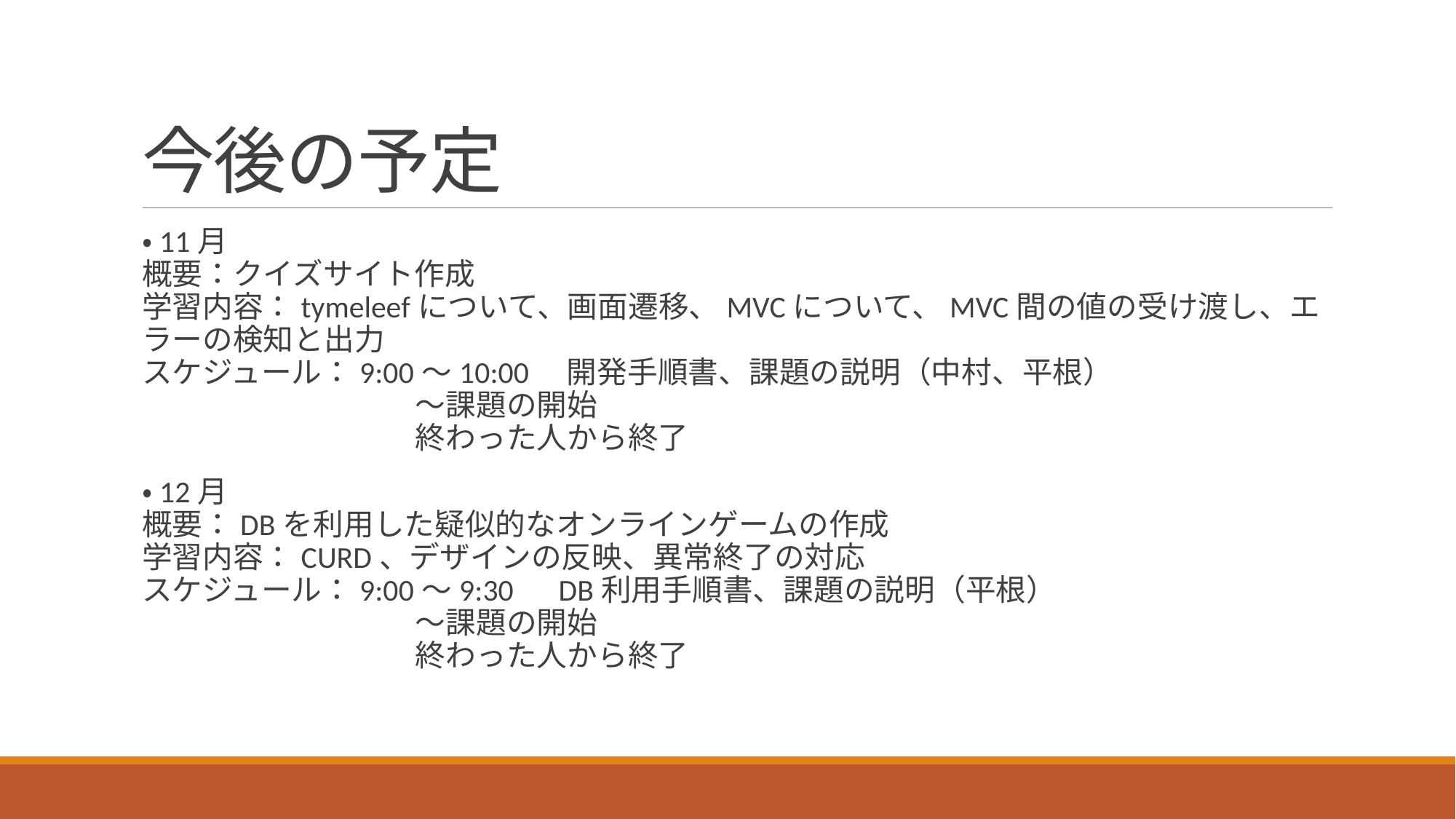

# 今後の予定
・11月
概要：クイズサイト作成
学習内容：tymeleefについて、画面遷移、MVCについて、MVC間の値の受け渡し、エラーの検知と出力
スケジュール：9:00～10:00　開発手順書、課題の説明（中村、平根）
　　　　　　　　　～課題の開始
　　　　　　　　　終わった人から終了
・12月
概要：DBを利用した疑似的なオンラインゲームの作成
学習内容：CURD、デザインの反映、異常終了の対応
スケジュール：9:00～9:30　DB利用手順書、課題の説明（平根）
　　　　　　　　　～課題の開始
　　　　　　　　　終わった人から終了